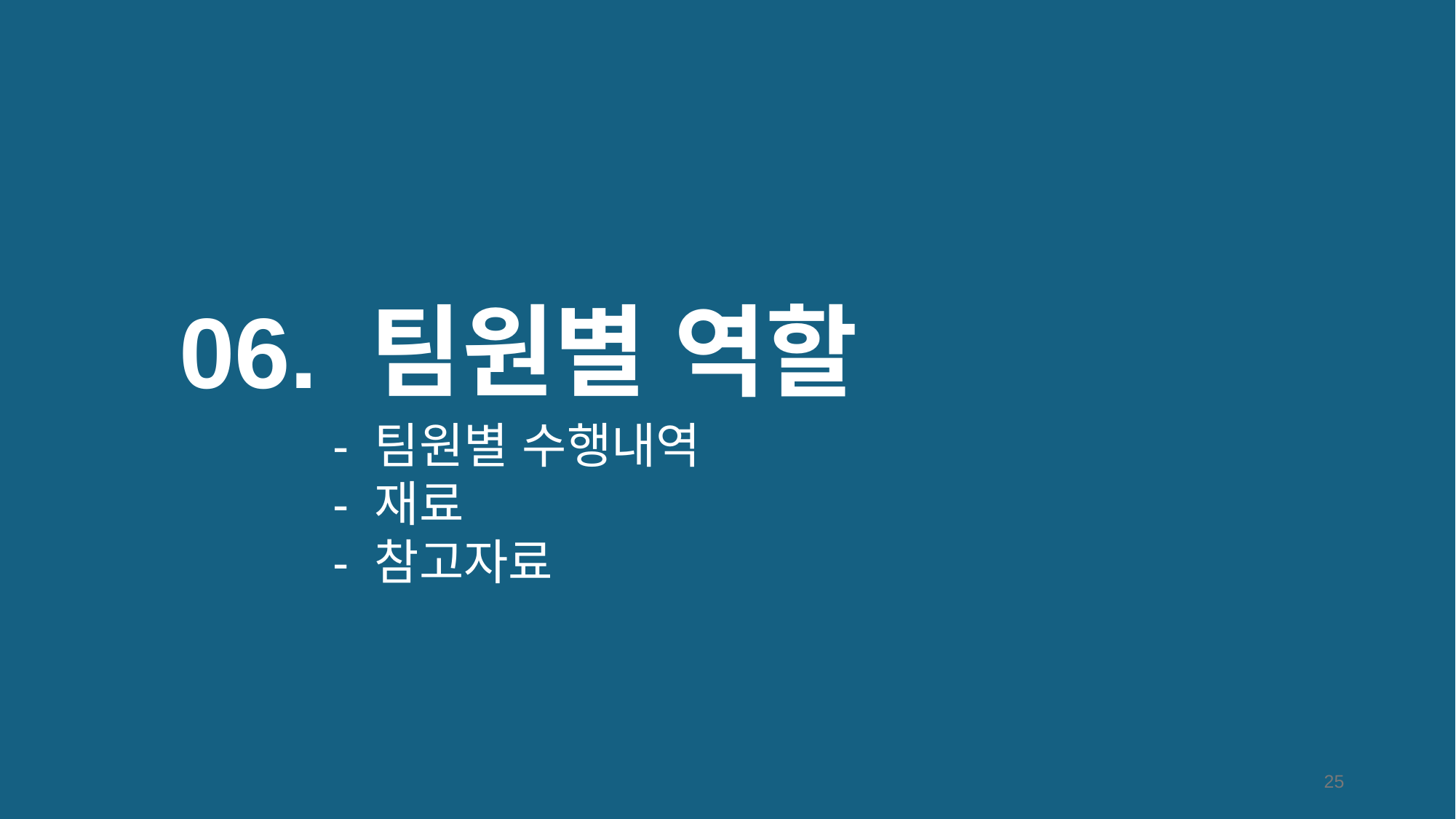

# 06. 팀원별 역할
- 팀원별 수행내역
- 재료
- 참고자료
25